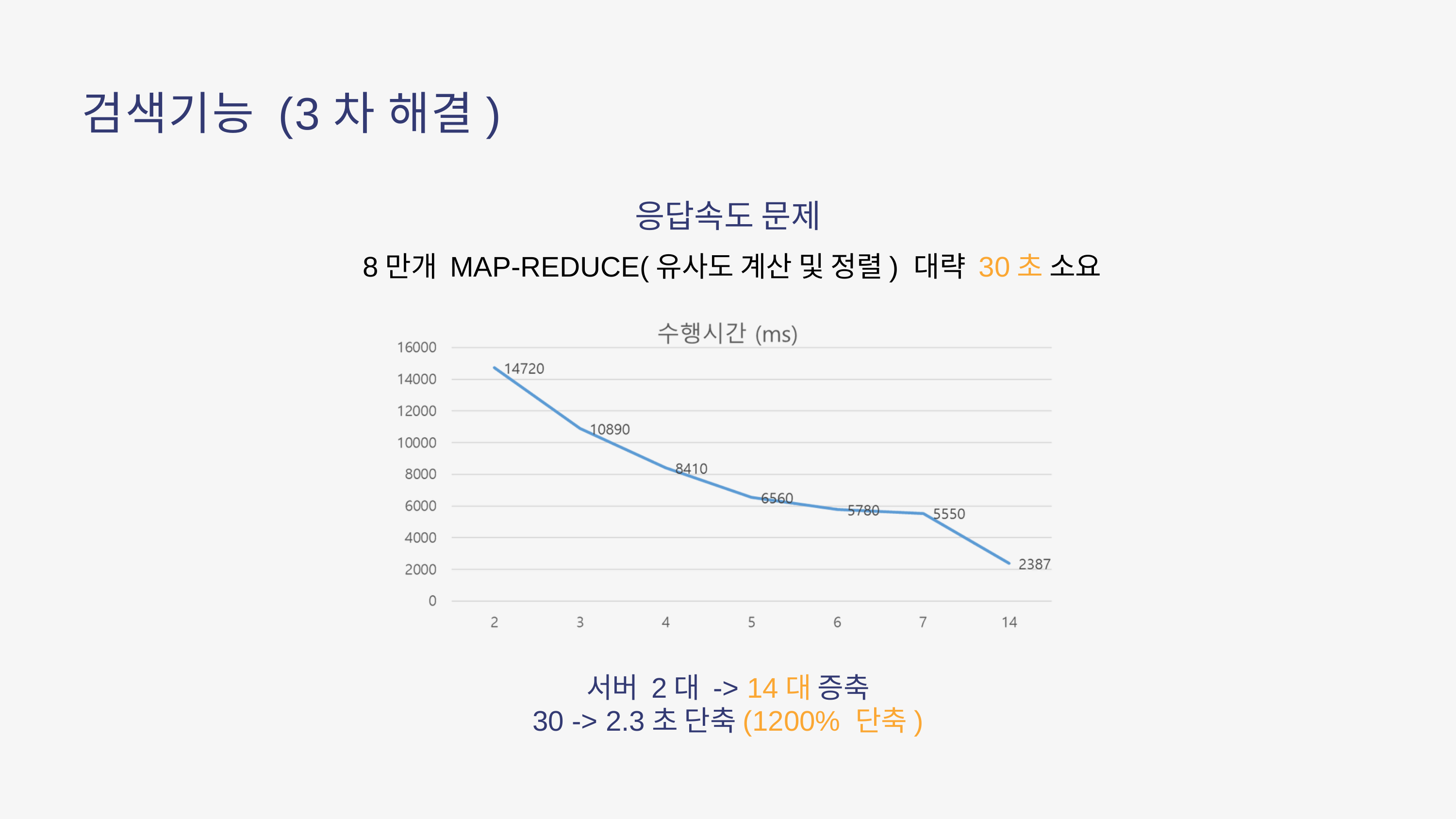

검색기능 (3차 해결)
응답속도 문제
 8만개 MAP-REDUCE(유사도 계산 및 정렬) 대략 30초 소요

서버 2대 -> 14대 증축
30 -> 2.3초 단축(1200% 단축)